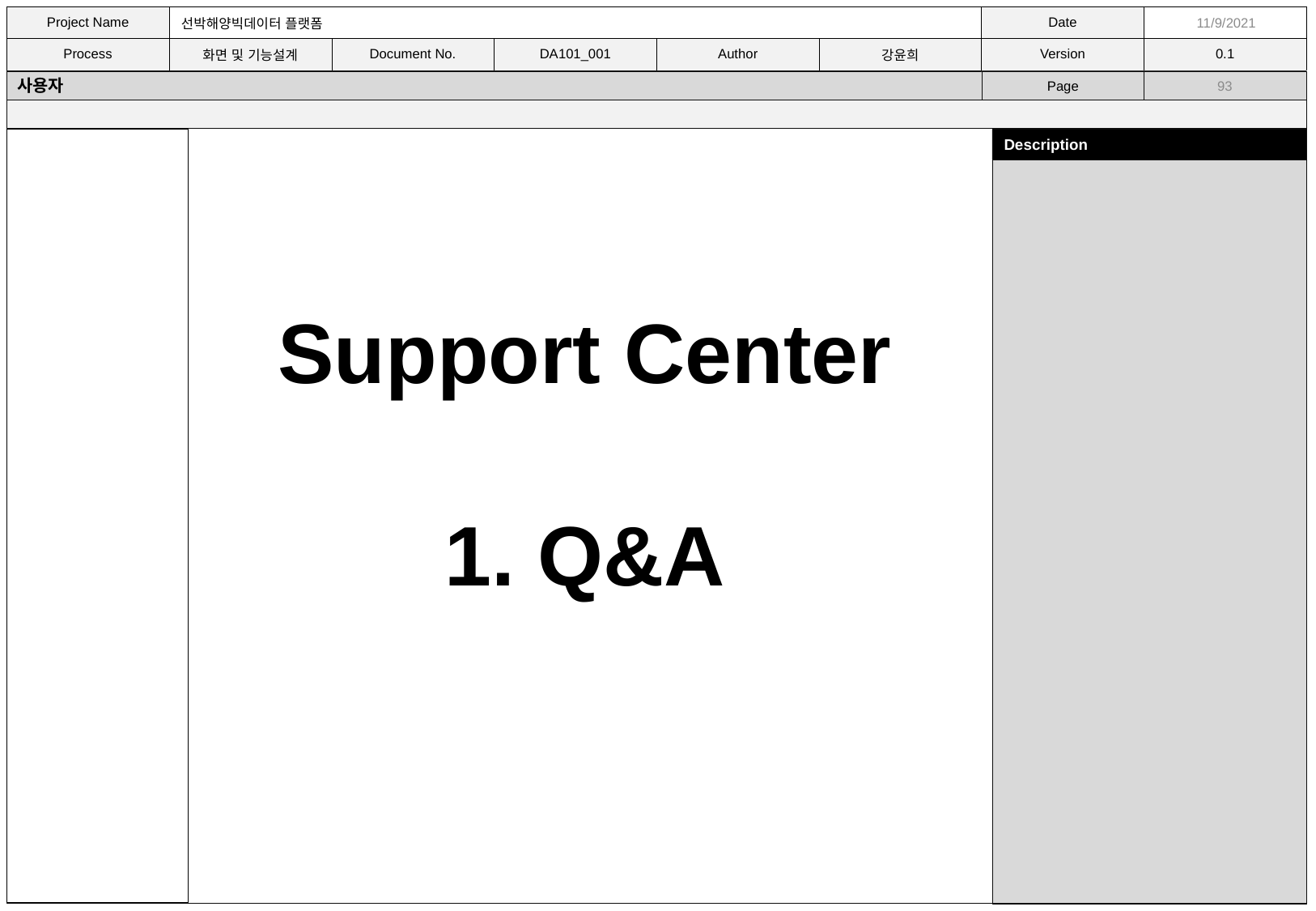

11/9/2021
사용자
93

Support Center

1. Q&A